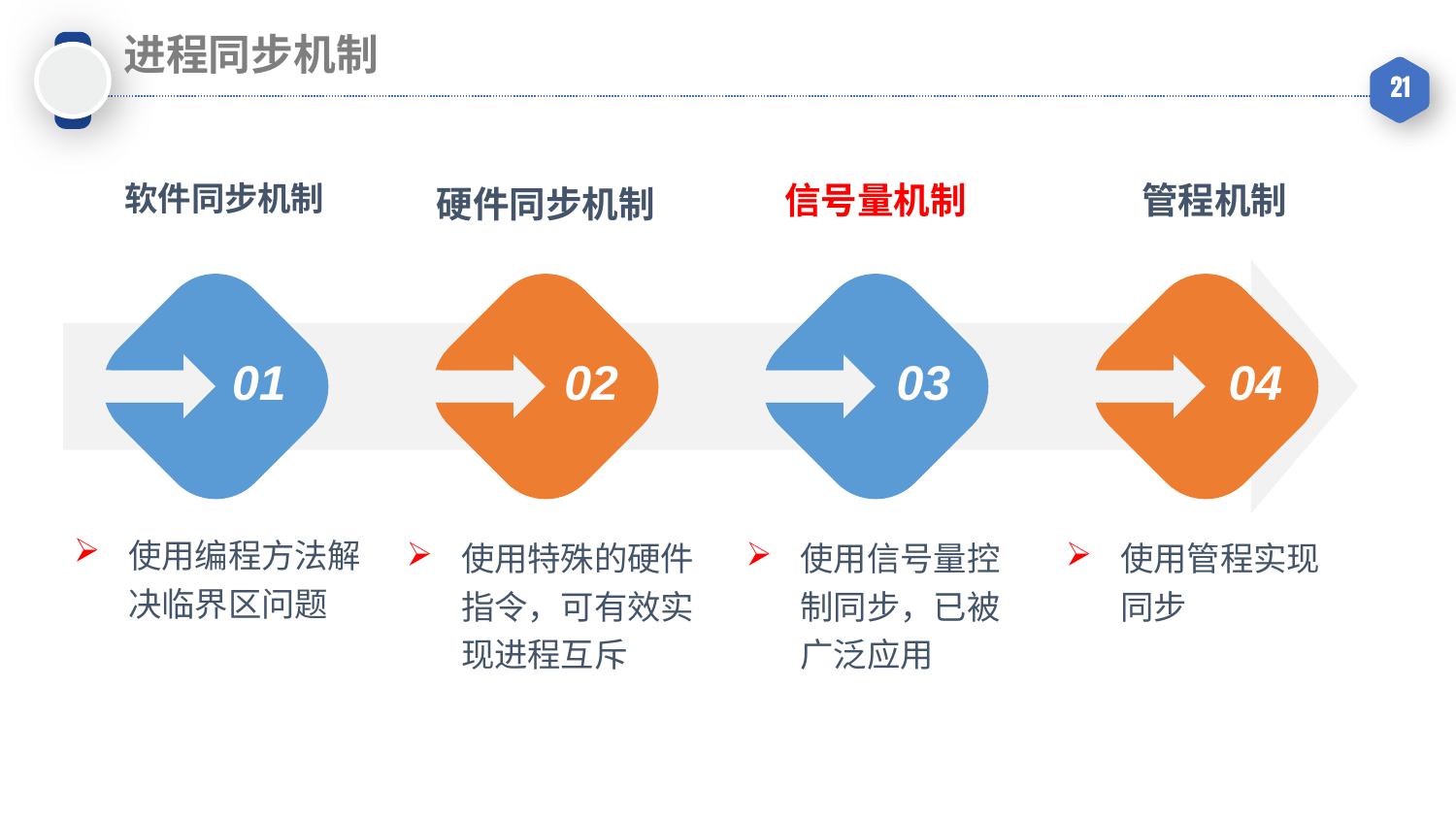

进程同步机制
软件同步机制
硬件同步机制
管程机制
信号量机制

01
02
03
04
使用编程方法解决临界区问题

使用特殊的硬件指令，可有效实现进程互斥
使用信号量控制同步，已被广泛应用
使用管程实现同步